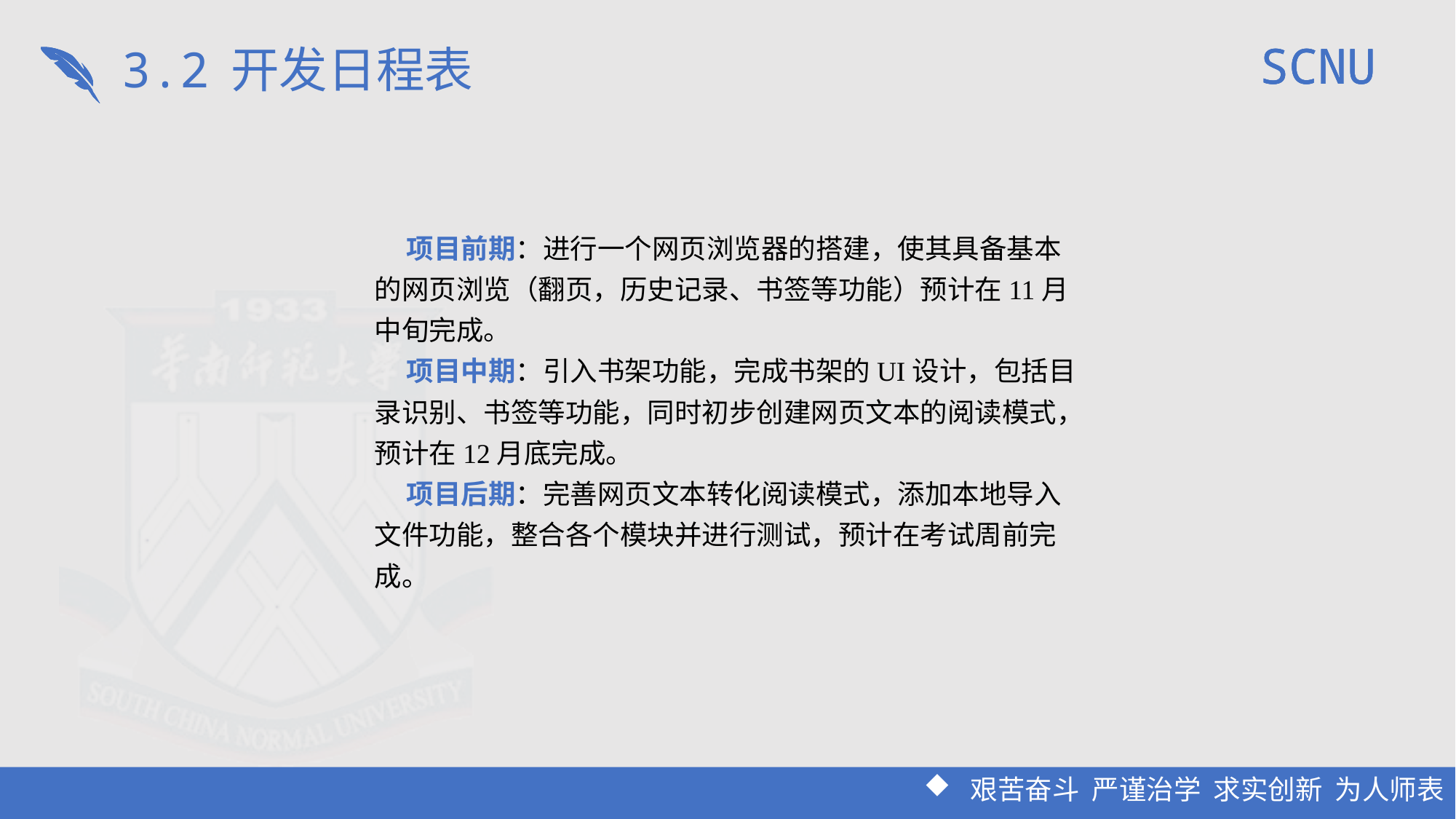

3.2	开发日程表
项目前期：进行一个网页浏览器的搭建，使其具备基本的网页浏览（翻页，历史记录、书签等功能）预计在11月中旬完成。
项目中期：引入书架功能，完成书架的UI设计，包括目录识别、书签等功能，同时初步创建网页文本的阅读模式，预计在12月底完成。
项目后期：完善网页文本转化阅读模式，添加本地导入文件功能，整合各个模块并进行测试，预计在考试周前完成。